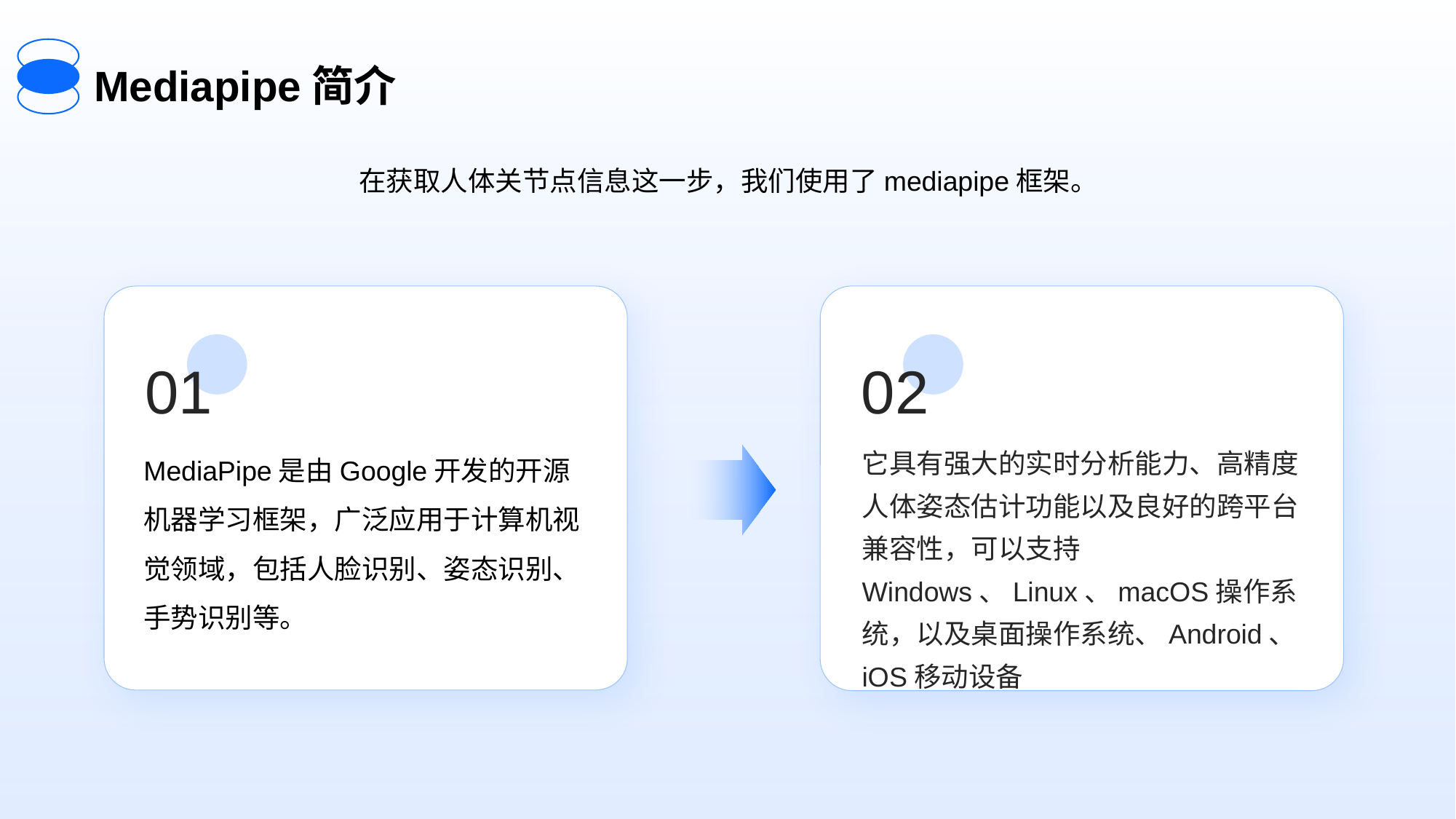

Mediapipe简介
在获取人体关节点信息这一步，我们使用了mediapipe框架。

01
02
MediaPipe是由Google开发的开源机器学习框架，广泛应用于计算机视觉领域，包括人脸识别、姿态识别、手势识别等。
它具有强大的实时分析能力、高精度人体姿态估计功能以及良好的跨平台兼容性，可以支持Windows、Linux、macOS操作系统，以及桌面操作系统、Android、iOS移动设备